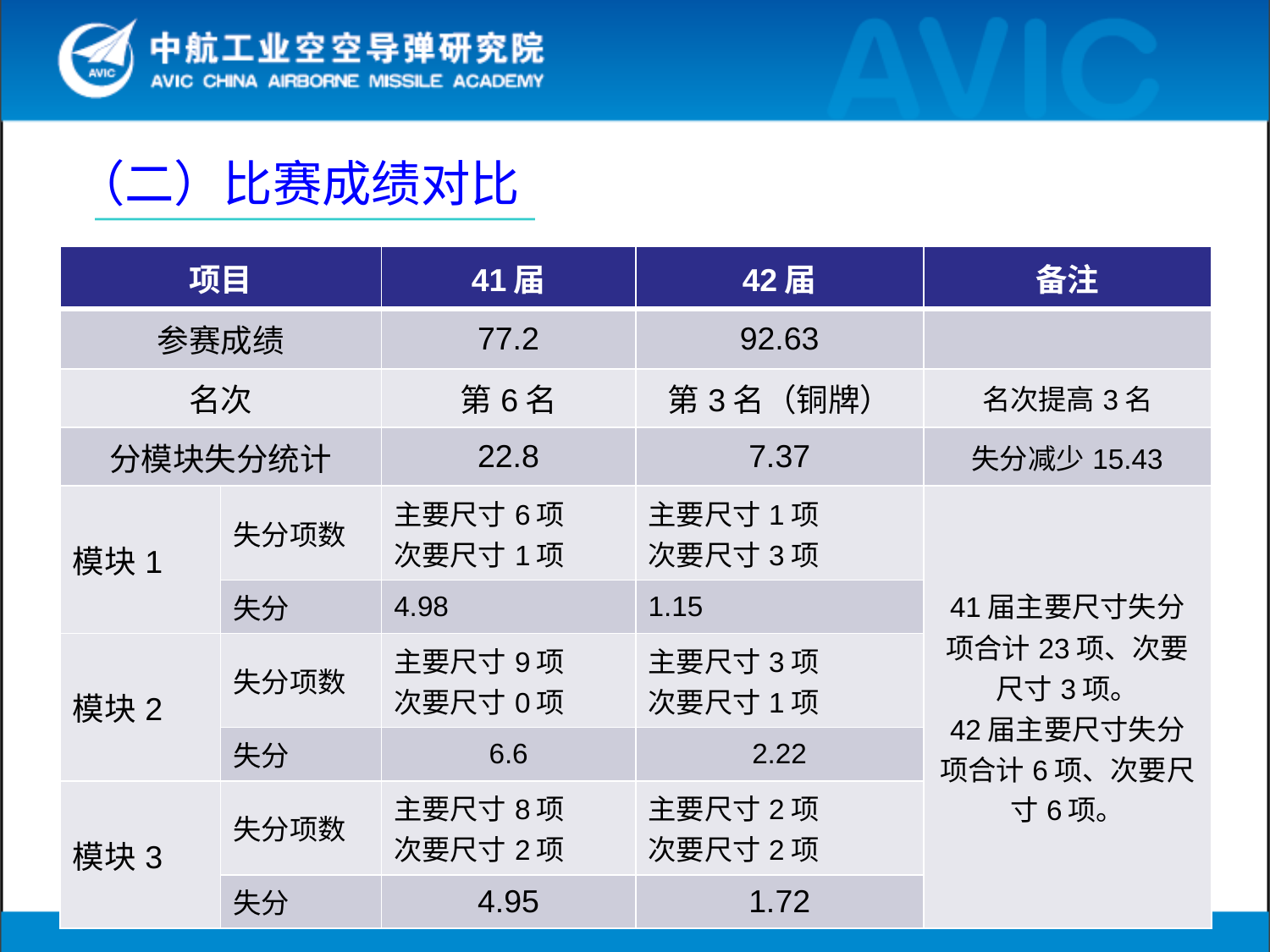

（二）比赛成绩对比

| 项目 |  | 41届 | 42届 | 备注 |
| --- | --- | --- | --- | --- |
| 参赛成绩 |  | 77.2 | 92.63 |  |
| 名次 |  | 第6名 | 第3名（铜牌） | 名次提高3名 |
| 分模块失分统计 |  | 22.8 | 7.37 | 失分减少15.43 |
| 模块1 | 失分项数 | 主要尺寸6项 次要尺寸1项 | 主要尺寸1项 次要尺寸3项 | 41届主要尺寸失分项合计23项、次要尺寸3项。 42届主要尺寸失分项合计6项、次要尺寸6项。 |
|  | 失分 | 4.98 | 1.15 |  |
| 模块2 | 失分项数 | 主要尺寸9项 次要尺寸0项 | 主要尺寸3项 次要尺寸1项 |  |
|  | 失分 | 6.6 | 2.22 |  |
| 模块3 | 失分项数 | 主要尺寸8项 次要尺寸2项 | 主要尺寸2项 次要尺寸2项 |  |
|  | 失分 | 4.95 | 1.72 |  |